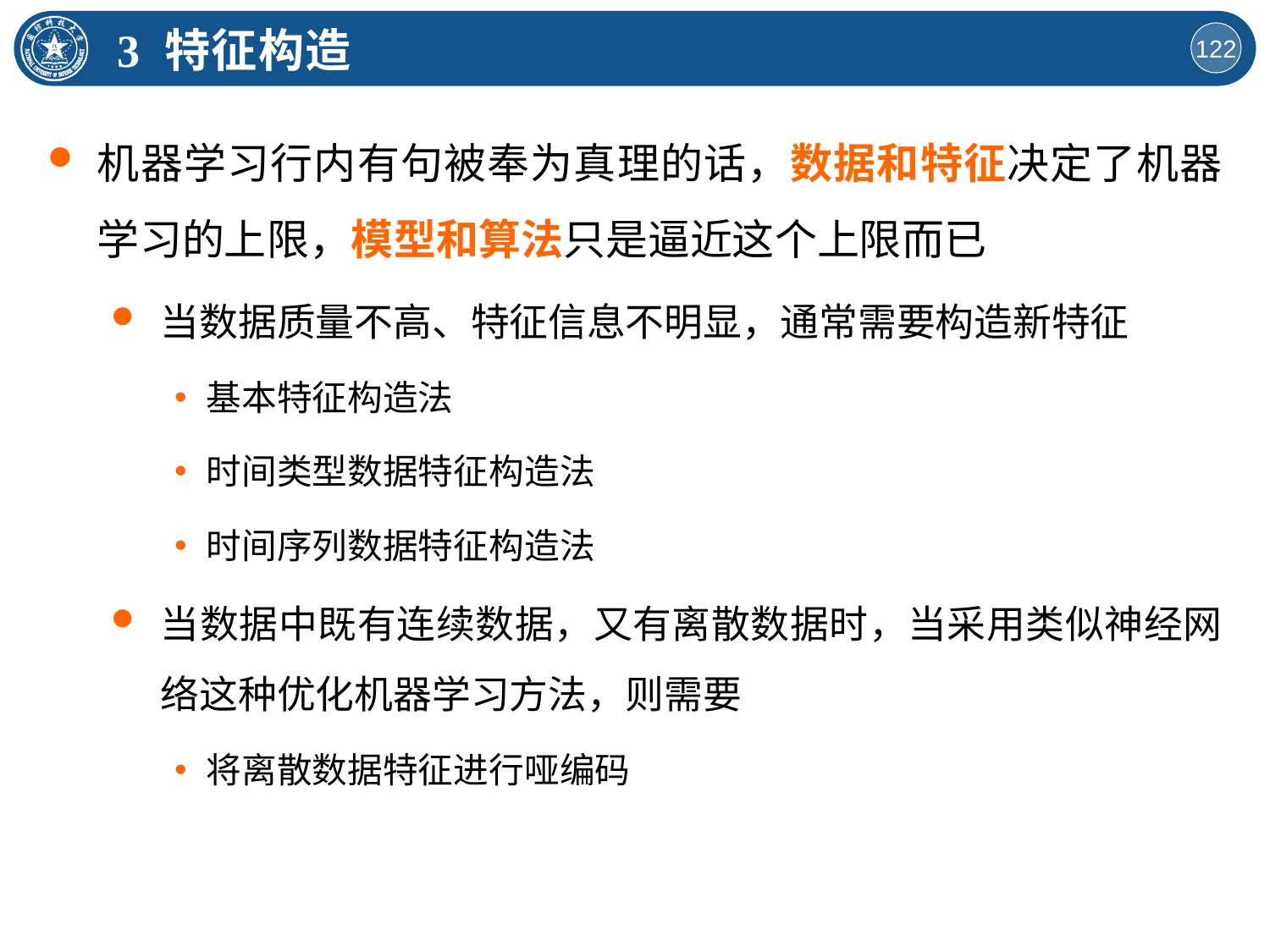

3 特征构造
机器学习行内有句被奉为真理的话，数据和特征决定了机器学习的上限，模型和算法只是逼近这个上限而已
当数据质量不高、特征信息不明显，通常需要构造新特征
基本特征构造法
时间类型数据特征构造法
时间序列数据特征构造法
当数据中既有连续数据，又有离散数据时，当采用类似神经网络这种优化机器学习方法，则需要
将离散数据特征进行哑编码